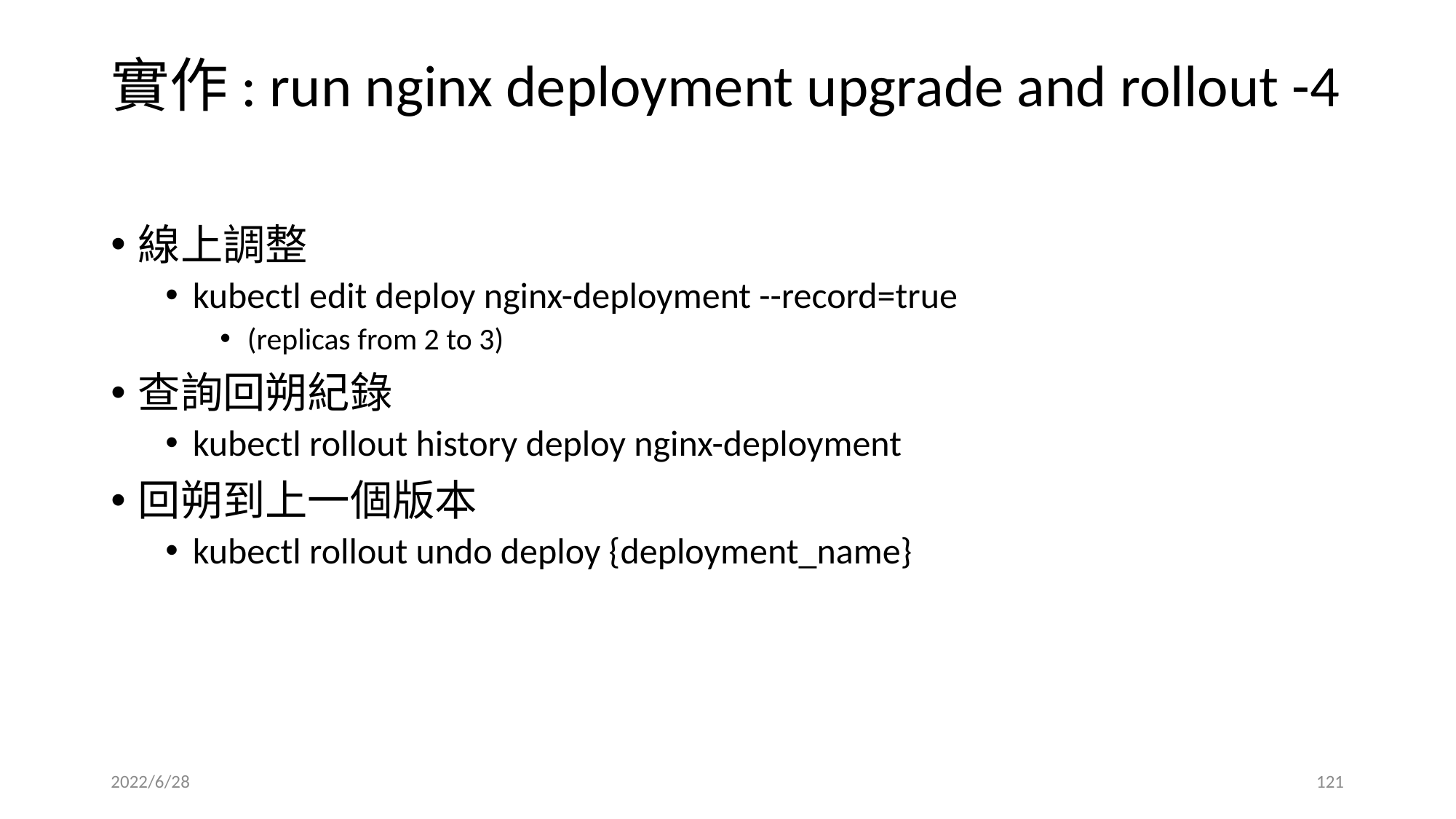

# 實作: run nginx deployment upgrade and rollout -4
線上調整
kubectl edit deploy nginx-deployment --record=true
(replicas from 2 to 3)
查詢回朔紀錄
kubectl rollout history deploy nginx-deployment
回朔到上一個版本
kubectl rollout undo deploy {deployment_name}
2022/6/28
121